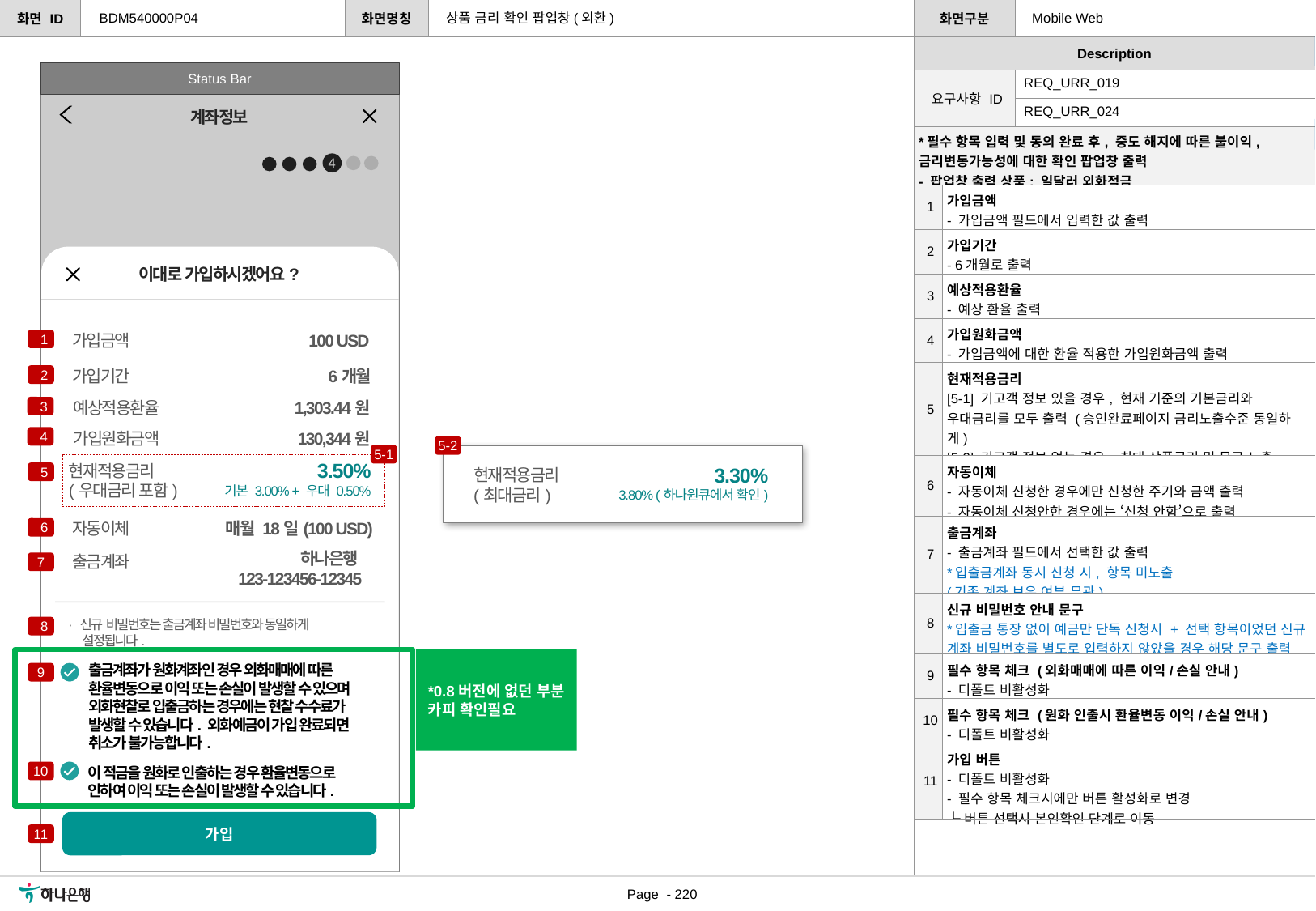

상품 금리 확인 팝업창(외환)
BDM540000P04
Mobile Web
[수정요약] 2023.07.07
전체 항목 Description 재정의
Status Bar

| 요구사항 ID | REQ\_URR\_019 |
| --- | --- |
|  | REQ\_URR\_024 |

계좌정보
[수정요약] 2023.07.12
[3][4][5-1][5-2][9][10] 추가
[5] Description 수정

[적립방식][이자지급방식][만기 설정] 3개 항목 삭제
| \*필수 항목 입력 및 동의 완료 후, 중도 해지에 따른 불이익, 금리변동가능성에 대한 확인 팝업창 출력 - 팝업창 출력 상품: 일달러 외화적금 |  |
| --- | --- |
| 1 | 가입금액 - 가입금액 필드에서 입력한 값 출력 |
| 2 | 가입기간 - 6개월로 출력 |
| 3 | 예상적용환율 - 예상 환율 출력 |
| 4 | 가입원화금액 - 가입금액에 대한 환율 적용한 가입원화금액 출력 |
| 5 | 현재적용금리 [5-1] 기고객 정보 있을 경우, 현재 기준의 기본금리와 우대금리를 모두 출력 (승인완료페이지 금리노출수준 동일하게) [5-2] 기고객 정보 없는 경우, 최대 상품금리 및 문구 노출 |
| 6 | 자동이체 - 자동이체 신청한 경우에만 신청한 주기와 금액 출력 - 자동이체 신청안한 경우에는 ‘신청 안함’으로 출력 |
| 7 | 출금계좌 - 출금계좌 필드에서 선택한 값 출력 \*입출금계좌 동시 신청 시, 항목 미노출 (기존 계좌 보유 여부 무관) |
| 8 | 신규 비밀번호 안내 문구 \*입출금 통장 없이 예금만 단독 신청시 + 선택 항목이었던 신규 계좌 비밀번호를 별도로 입력하지 않았을 경우 해당 문구 출력 |
| 9 | 필수 항목 체크 (외화매매에 따른 이익/손실 안내) - 디폴트 비활성화 |
| 10 | 필수 항목 체크 (원화 인출시 환율변동 이익/손실 안내) - 디폴트 비활성화 |
| 11 | 가입 버튼 - 디폴트 비활성화 - 필수 항목 체크시에만 버튼 활성화로 변경 └ 버튼 선택시 본인확인 단계로 이동 |
4

이대로 가입하시겠어요?
1
가입금액
100 USD
2
가입기간
6개월
3
예상적용환율
1,303.44원
4
가입원화금액
130,344원
5-2
5-1

3.50%
기본 3.00% + 우대 0.50%

3.30%
3.80% (하나원큐에서 확인)
현재적용금리
(우대금리 포함)
5
현재적용금리
(최대금리)
자동이체
매월 18일(100 USD)
6
               하나은행
123-123456-12345
출금계좌
7
∙   신규  비밀번호는 출금계좌 비밀번호와 동일하게
    설정됩니다.
8

*0.8버전에 없던 부분 카피 확인필요
출금계좌가 원화계좌인 경우 외화매매에 따른 환율변동으로 이익 또는 손실이 발생할 수 있으며 외화현찰로 입출금하는 경우에는 현찰 수수료가 발생할 수 있습니다. 외화예금이 가입 완료되면 취소가 불가능합니다.
9

이 적금을 원화로 인출하는 경우 환율변동으로 인하여 이익 또는 손실이 발생할 수 있습니다.
10

가입
11